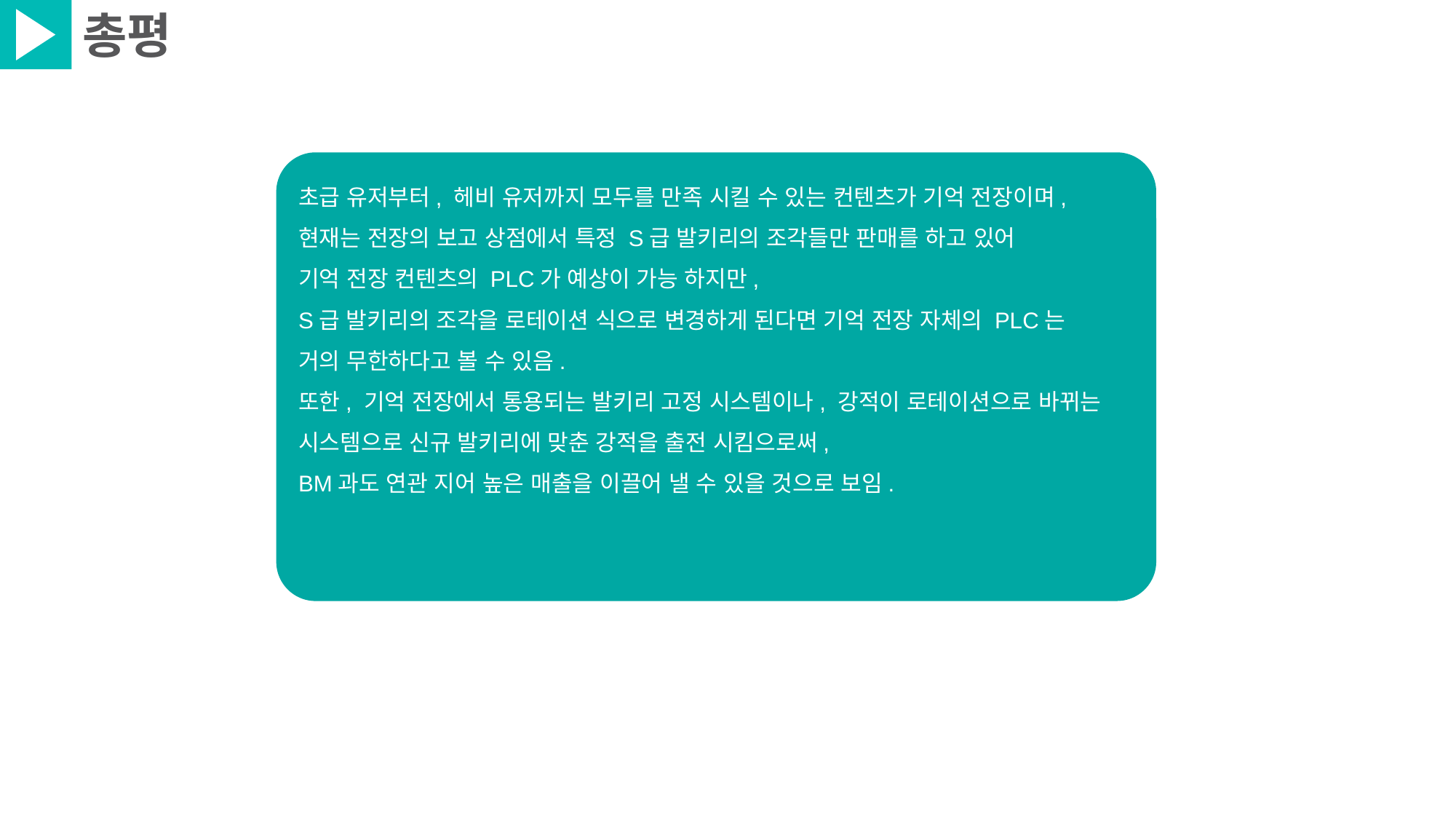

총평
초급 유저부터, 헤비 유저까지 모두를 만족 시킬 수 있는 컨텐츠가 기억 전장이며,
현재는 전장의 보고 상점에서 특정 S급 발키리의 조각들만 판매를 하고 있어
기억 전장 컨텐츠의 PLC가 예상이 가능 하지만,
S급 발키리의 조각을 로테이션 식으로 변경하게 된다면 기억 전장 자체의 PLC는
거의 무한하다고 볼 수 있음.
또한, 기억 전장에서 통용되는 발키리 고정 시스템이나, 강적이 로테이션으로 바뀌는
시스템으로 신규 발키리에 맞춘 강적을 출전 시킴으로써,
BM과도 연관 지어 높은 매출을 이끌어 낼 수 있을 것으로 보임.